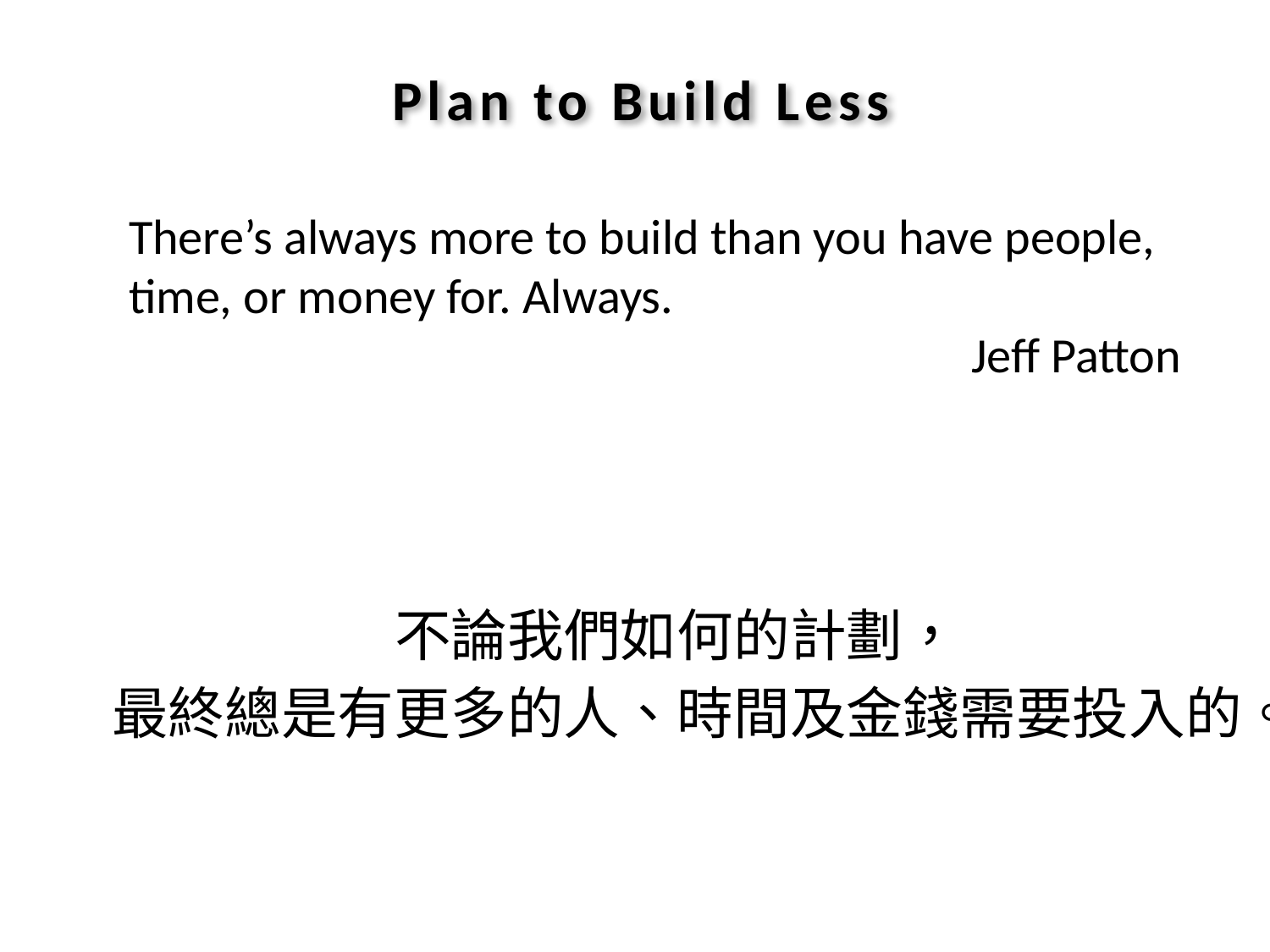

Plan to Build Less
There’s always more to build than you have people, time, or money for. Always.
Jeff Patton
不論我們如何的計劃，
最終總是有更多的人、時間及金錢需要投入的。